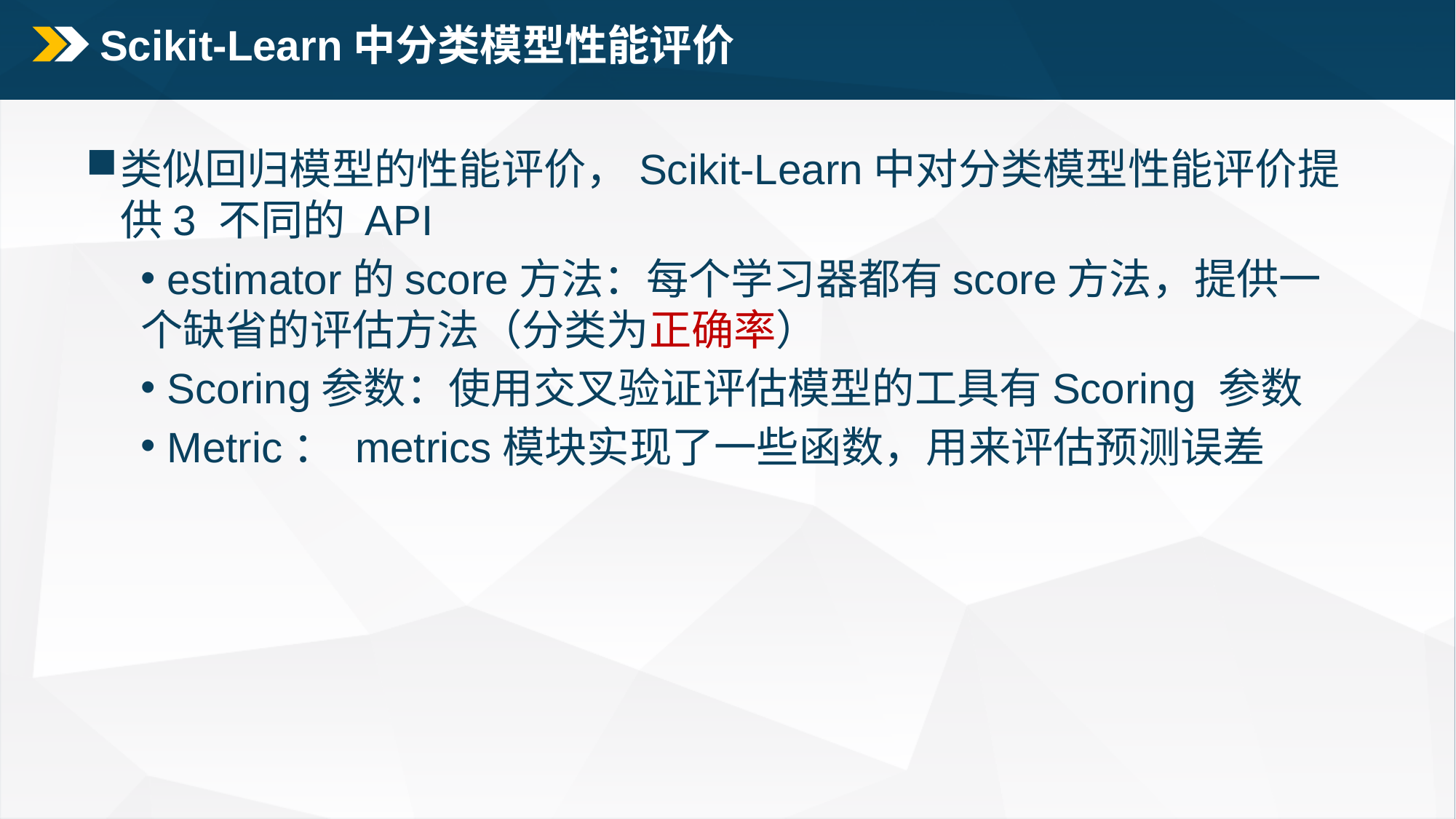

# Scikit-Learn中分类模型性能评价
类似回归模型的性能评价，Scikit-Learn中对分类模型性能评价提供3 不同的 API
 estimator的score方法：每个学习器都有score方法，提供一个缺省的评估方法（分类为正确率）
 Scoring参数：使用交叉验证评估模型的工具有Scoring 参数
 Metric： metrics模块实现了一些函数，用来评估预测误差